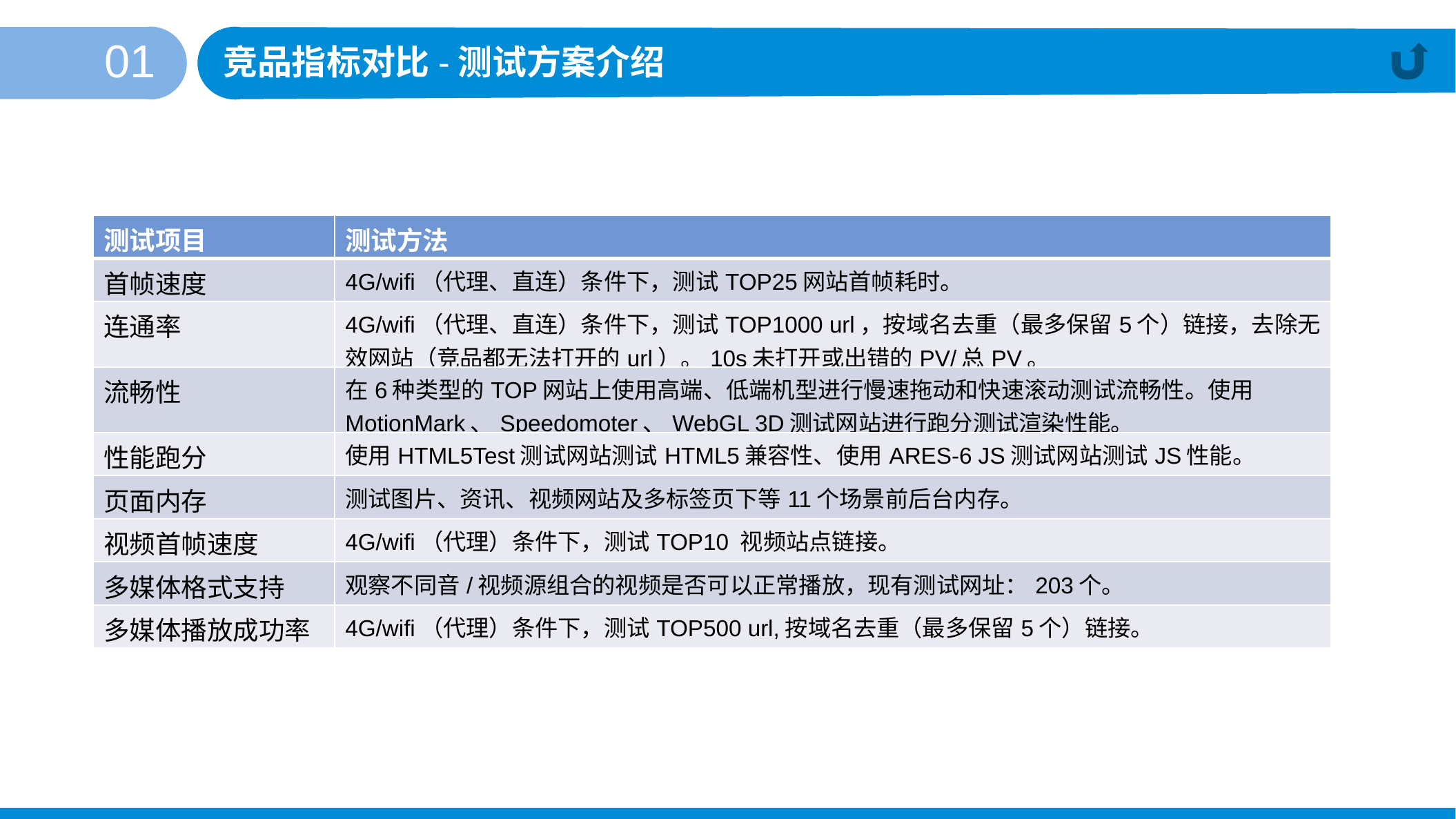

01

竞品指标对比-测试方案介绍

| 测试项目 | 测试方法 |
| --- | --- |
| 首帧速度 | 4G/wifi（代理、直连）条件下，测试TOP25网站首帧耗时。 |
| 连通率 | 4G/wifi（代理、直连）条件下，测试TOP1000 url，按域名去重（最多保留5个）链接，去除无效网站（竞品都无法打开的url）。10s未打开或出错的PV/总PV。 |
| 流畅性 | 在6种类型的TOP网站上使用高端、低端机型进行慢速拖动和快速滚动测试流畅性。使用MotionMark、Speedomoter、WebGL 3D测试网站进行跑分测试渲染性能。 |
| 性能跑分 | 使用HTML5Test测试网站测试HTML5兼容性、使用ARES-6 JS测试网站测试JS性能。 |
| 页面内存 | 测试图片、资讯、视频网站及多标签页下等11个场景前后台内存。 |
| 视频首帧速度 | 4G/wifi（代理）条件下，测试TOP10 视频站点链接。 |
| 多媒体格式支持 | 观察不同音/视频源组合的视频是否可以正常播放，现有测试网址：203个。 |
| 多媒体播放成功率 | 4G/wifi（代理）条件下，测试TOP500 url,按域名去重（最多保留5个）链接。 |